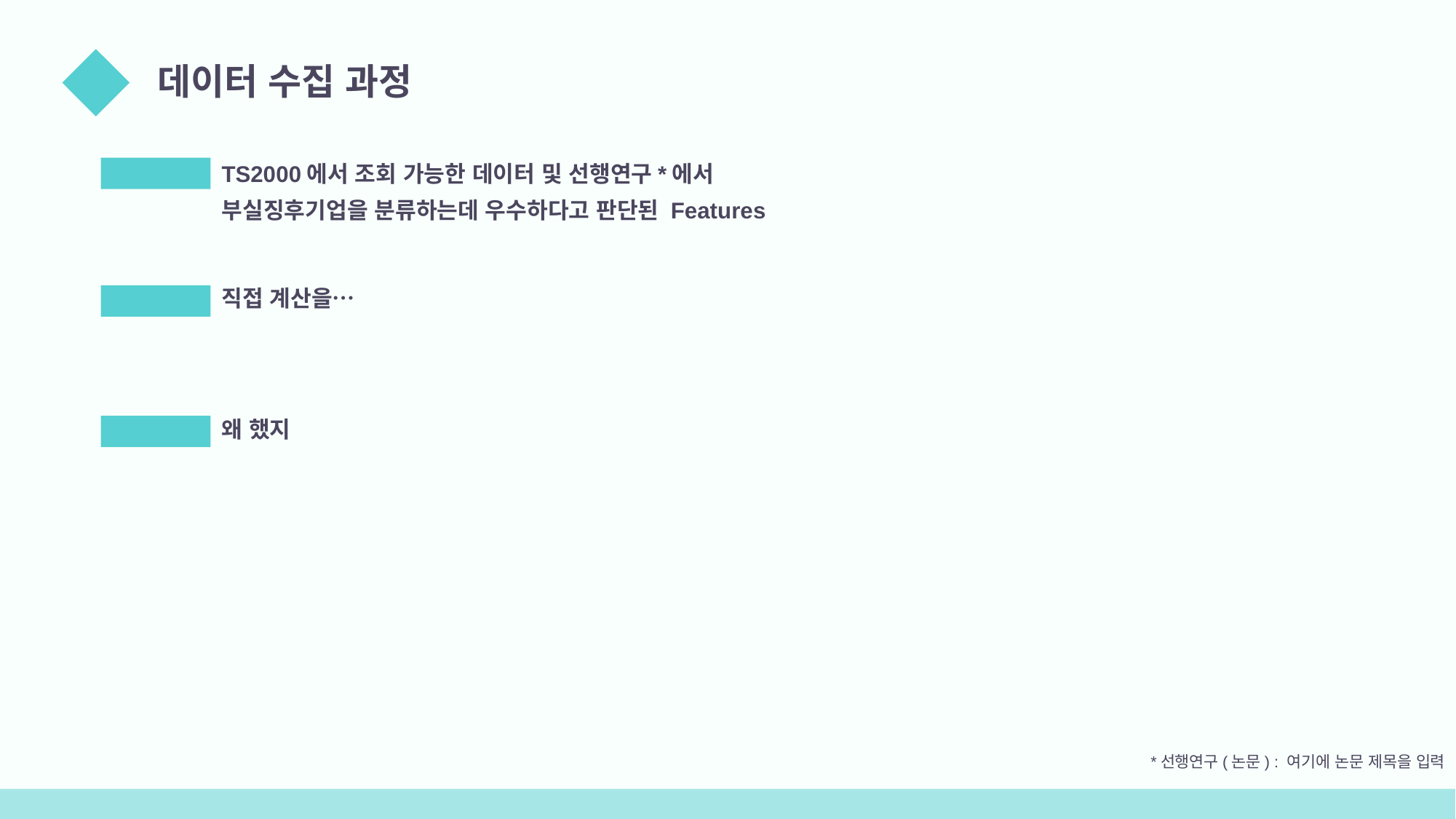

데이터 수집 과정
02
TS2000에서 조회 가능한 데이터 및 선행연구*에서
부실징후기업을 분류하는데 우수하다고 판단된 Features
WHAT
직접 계산을…
HOW
왜 했지
WHY
*선행연구(논문) : 여기에 논문 제목을 입력